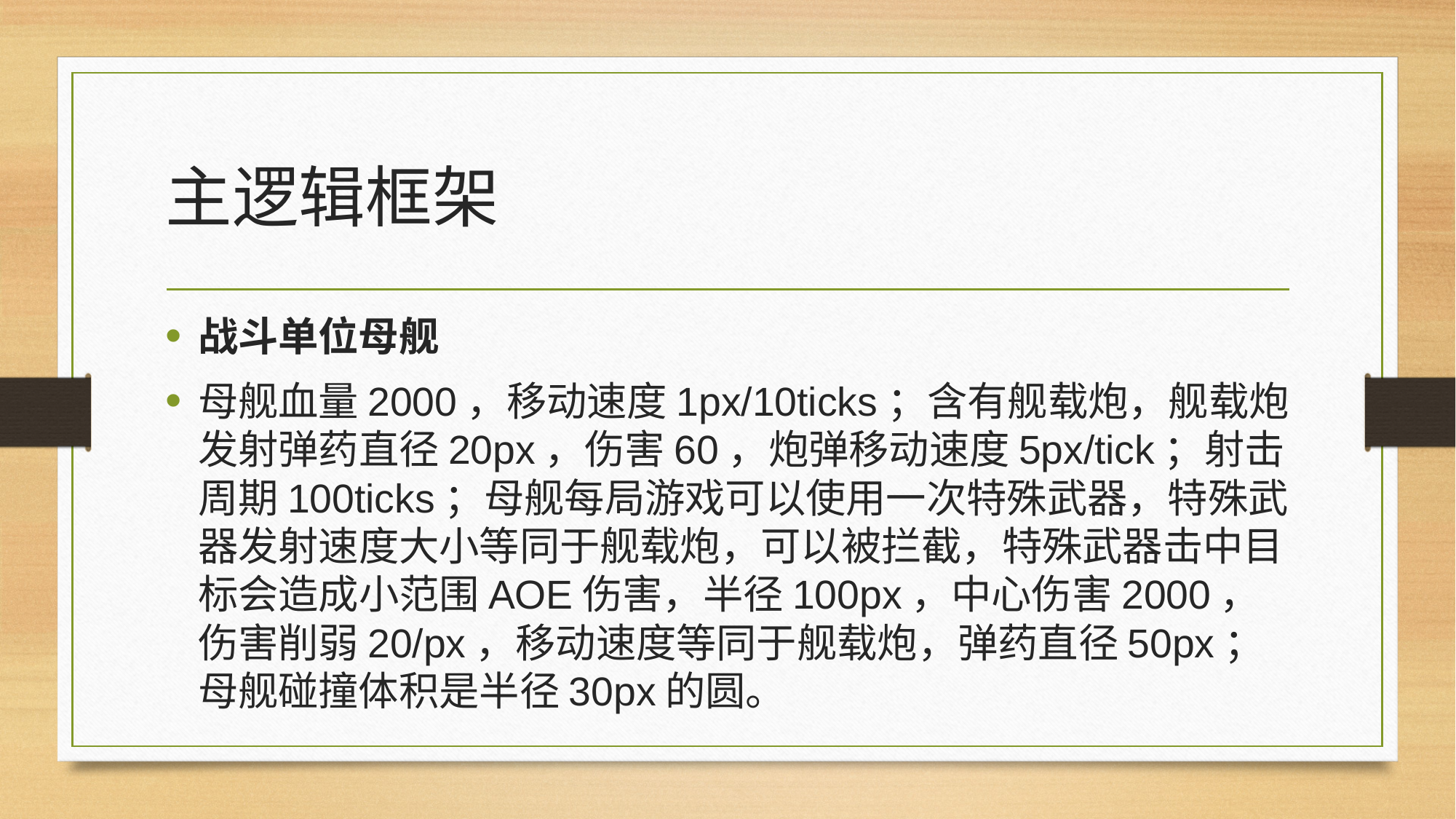

# 主逻辑框架
战斗单位母舰
母舰血量2000，移动速度1px/10ticks；含有舰载炮，舰载炮发射弹药直径20px，伤害60，炮弹移动速度5px/tick；射击周期100ticks；母舰每局游戏可以使用一次特殊武器，特殊武器发射速度大小等同于舰载炮，可以被拦截，特殊武器击中目标会造成小范围AOE伤害，半径100px，中心伤害2000，伤害削弱20/px，移动速度等同于舰载炮，弹药直径50px；母舰碰撞体积是半径30px的圆。